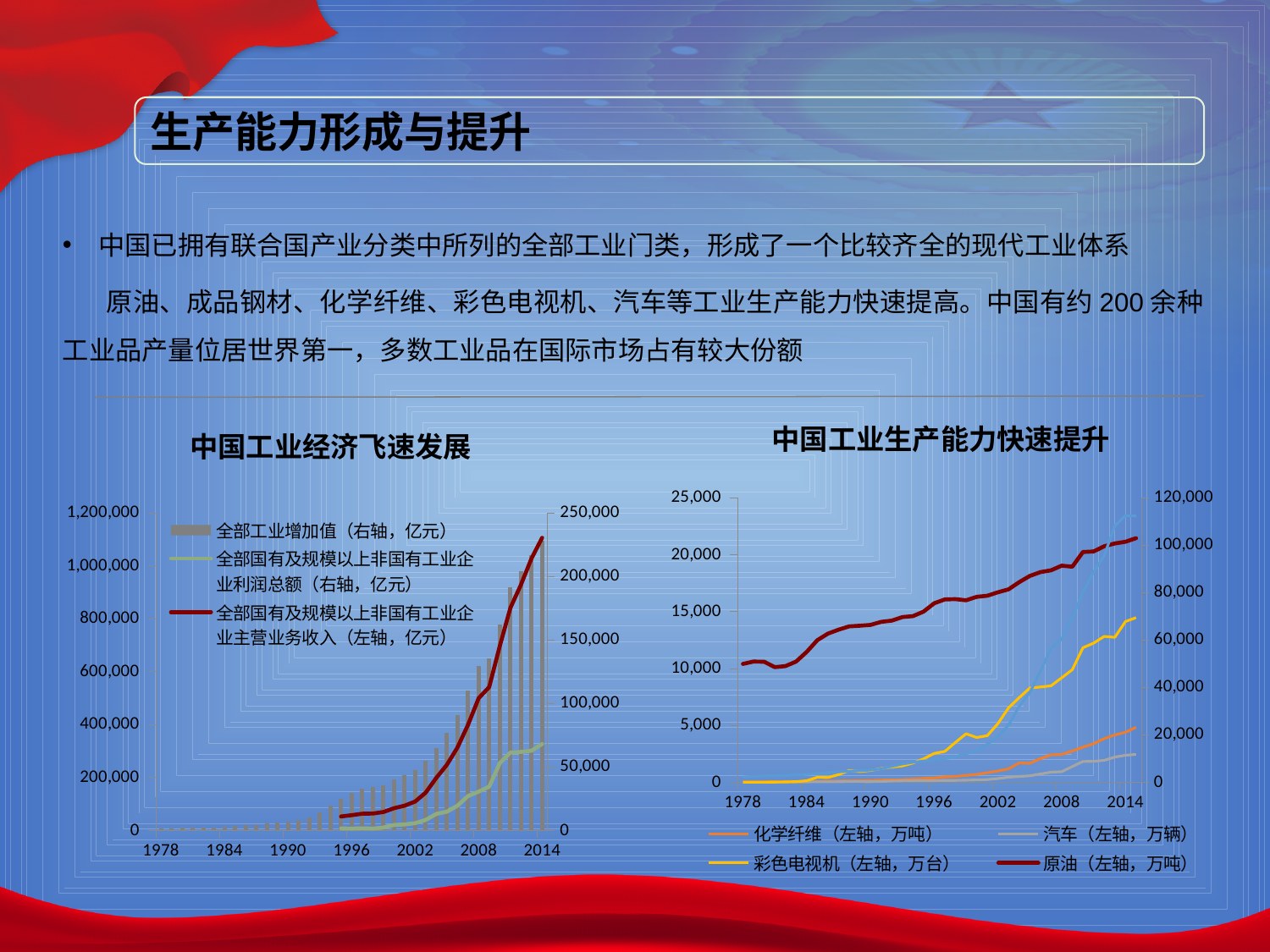

生产能力形成与提升
中国已拥有联合国产业分类中所列的全部工业门类，形成了一个比较齐全的现代工业体系
      原油、成品钢材、化学纤维、彩色电视机、汽车等工业生产能力快速提高。中国有约200余种工业品产量位居世界第一，多数工业品在国际市场占有较大份额
中国工业生产能力快速提升
中国工业经济飞速发展

### Chart

| Category | 化学纤维（左轴，万吨） | 汽车（左轴，万辆） | 彩色电视机（左轴，万台） | 原油（左轴，万吨） | 成品钢材（右轴，万吨） |
|---|---|---|---|---|---|
| 28855 | 28.46 | 14.91 | 0.38 | 10405.0 | 2208.0 |
| 29220 | 32.63 | 18.57 | 0.95 | 10615.0 | 2497.0 |
| 29586 | 45.03 | 22.23 | 3.21 | 10595.0 | 2716.0 |
| 29951 | 52.73 | 17.56 | 15.21 | 10122.0 | 2670.0 |
| 30316 | 51.7 | 19.63 | 28.81 | 10212.0 | 2902.0 |
| 30681 | 54.07 | 23.98 | 53.11 | 10607.0 | 3072.0 |
| 31047 | 73.49 | 31.64 | 133.95 | 11461.0 | 3372.0 |
| 31412 | 94.78 | 43.72 | 435.28 | 12490.0 | 3693.0 |
| 31777 | 101.73 | 36.98 | 414.6 | 13069.0 | 4058.0 |
| 32142 | 117.5 | 47.18 | 672.72 | 13414.0 | 4386.0 |
| 32508 | 130.12 | 64.47 | 1037.66 | 13705.0 | 4689.0 |
| 32873 | 148.09 | 58.35 | 940.02 | 13764.0 | 4859.0 |
| 33238 | 165.42 | 51.4 | 1033.04 | 13831.0 | 5153.0 |
| 33603 | 191.03 | 71.42 | 1205.06 | 14099.0 | 5638.0 |
| 33969 | 213.04 | 106.67 | 1333.08 | 14210.0 | 6697.0 |
| 34334 | 237.37 | 129.85 | 1435.76 | 14524.0 | 7716.0 |
| 34699 | 280.33 | 136.69 | 1689.15 | 14608.0 | 8428.0 |
| 35064 | 341.17 | 145.27 | 2057.74 | 15004.95 | 8979.8 |
| 35430 | 375.45 | 147.52 | 2537.6 | 15733.39 | 9338.02 |
| 35795 | 471.62 | 158.25 | 2711.33 | 16074.14 | 9978.93 |
| 36160 | 510.0 | 163.0 | 3497.0 | 16100.0 | 10737.8 |
| 36525 | 600.0 | 183.2 | 4262.0 | 16000.0 | 12109.78 |
| 36891 | 694.0 | 207.0 | 3936.0 | 16300.0 | 13146.0 |
| 37256 | 841.38 | 234.17 | 4093.7 | 16395.87 | 16067.61 |
| 37621 | 991.2 | 325.1 | 5155.0 | 16700.0 | 19251.59 |
| 37986 | 1181.15 | 444.39 | 6541.4 | 16959.98 | 24108.01 |
| 38352 | 1699.8 | 509.11 | 7431.83 | 17587.33 | 31975.72 |
| 38717 | 1664.79 | 570.49 | 8283.22 | 18135.29 | 37771.14 |
| 39082 | 2073.18 | 727.89 | 8375.4 | 18476.57 | 46893.36 |
| 39447 | 2413.78 | 888.89 | 8478.01 | 18631.82 | 56560.87 |
| 39813 | 2453.3 | 930.59 | 9187.14 | 19043.06 | 60460.29 |
| 40178 | 2747.3 | 1379.53 | 9898.79 | 18948.96 | 69405.4 |
| 40543 | 3090.0 | 1826.53 | 11830.03 | 20241.4 | 80276.58 |
| 40908 | 3390.07 | 1841.64 | 12231.34 | 20287.55 | 88619.57 |
| 41274 | 3837.37 | 1927.62 | 12823.52 | 20748.0 | 95577.83 |
| 41639 | 4160.28 | 2212.09 | 12745.21 | 20991.9 | 108200.54 |
| 42004 | 4389.75 | 2372.52 | 14128.9 | 21142.92 | 112513.12 |
| 42369 | 4831.7 | 2450.4 | 14475.7 | 21455.6 | 112349.6 |

### Chart

| Category | 全部工业增加值（右轴，亿元） | 全部国有及规模以上非国有工业企业主营业务收入（左轴，亿元） | 全部国有及规模以上非国有工业企业利润总额（右轴，亿元） |
|---|---|---|---|
| 28855 | 1602.9 | None | None |
| 29220 | 1765.2 | None | None |
| 29586 | 1991.4 | None | None |
| 29951 | 2043.2 | None | None |
| 30316 | 2156.8 | None | None |
| 30681 | 2369.6 | None | None |
| 31047 | 2781.9 | None | None |
| 31412 | 3439.9 | None | None |
| 31777 | 3956.9 | None | None |
| 32142 | 4574.1 | None | None |
| 32508 | 5762.5 | None | None |
| 32873 | 6467.5 | None | None |
| 33238 | 6840.6 | None | None |
| 33603 | 8066.5 | None | None |
| 33969 | 10258.4 | None | None |
| 34334 | 14151.9 | None | None |
| 34699 | 19431.2 | None | None |
| 35064 | 24887.2 | 52936.0 | 1635.0 |
| 35430 | 29372.7 | 57970.0 | 1490.0 |
| 35795 | 32837.7 | 63451.0 | 1703.0 |
| 36160 | 33931.9 | 64148.86 | 1458.11 |
| 36525 | 35770.3 | 69851.73 | 2288.24 |
| 36891 | 39931.8 | 84151.75 | 4393.48 |
| 37256 | 43469.8 | 93733.34 | 4733.43 |
| 37621 | 47310.7 | 109485.77 | 5784.48 |
| 37986 | 54805.8 | 143171.53 | 8337.24 |
| 38352 | 65044.2 | 198908.87 | 13065.39 |
| 38717 | 77034.4 | 248544.0 | 14802.54 |
| 39082 | 91078.8 | 313592.45 | 19504.44 |
| 39447 | 110253.9 | 399717.06 | 27155.18 |
| 39813 | 129929.1 | 500020.07 | 30562.37 |
| 40178 | 135849.0 | 542522.43 | 34542.22 |
| 40543 | 162376.4 | 697744.0 | 53049.66 |
| 40908 | 191570.8 | 841830.24 | 61396.33 |
| 41274 | 204539.5 | 929291.51 | 61910.06 |
| 41639 | 217263.9 | 1029149.76 | 62831.02 |
| 42004 | 228122.9 | 1107032.52 | 68154.89 |